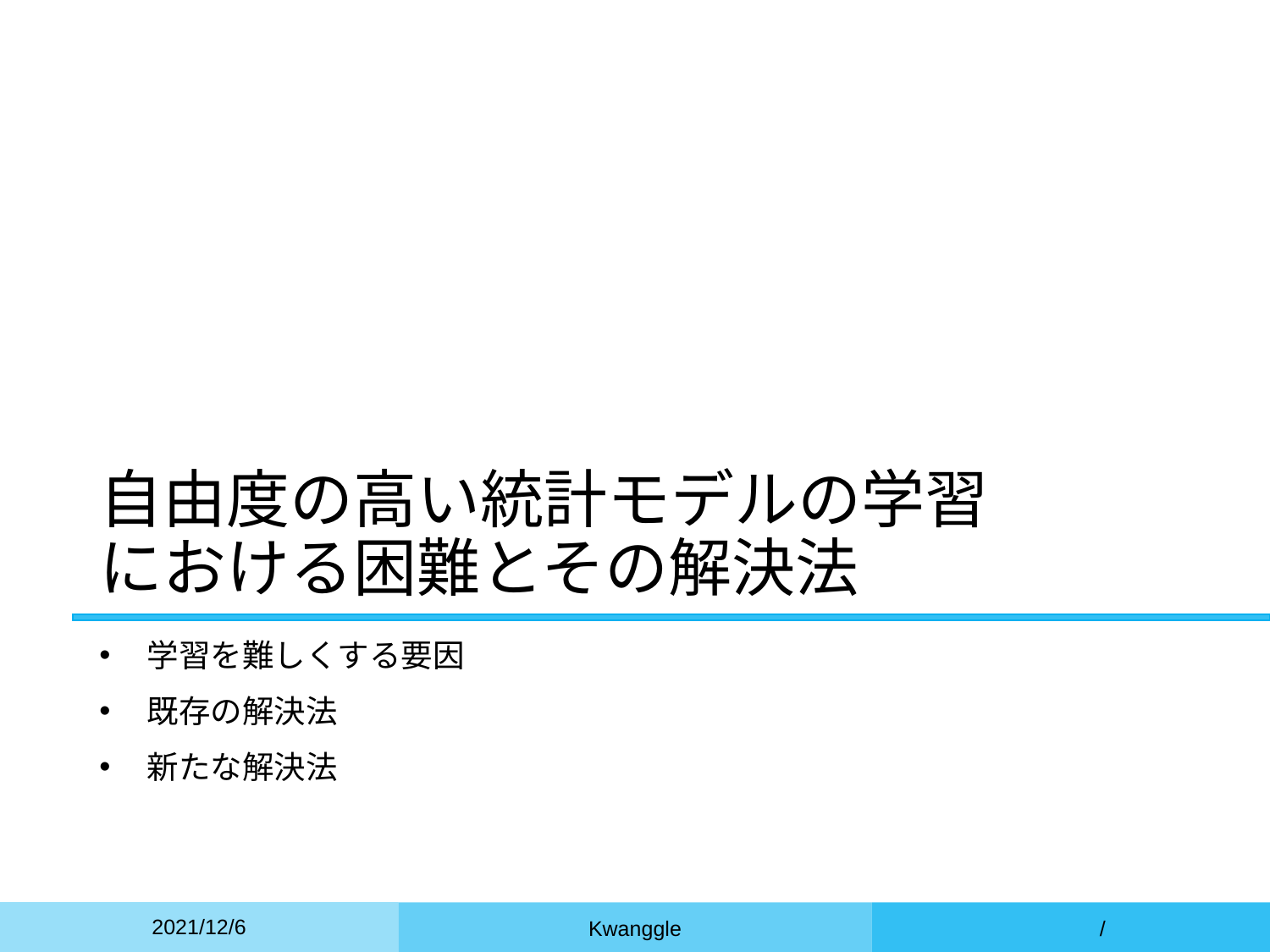

# 自由度の高い統計モデルの学習 における困難とその解決法
学習を難しくする要因
既存の解決法
新たな解決法
2021/12/6
Kwanggle